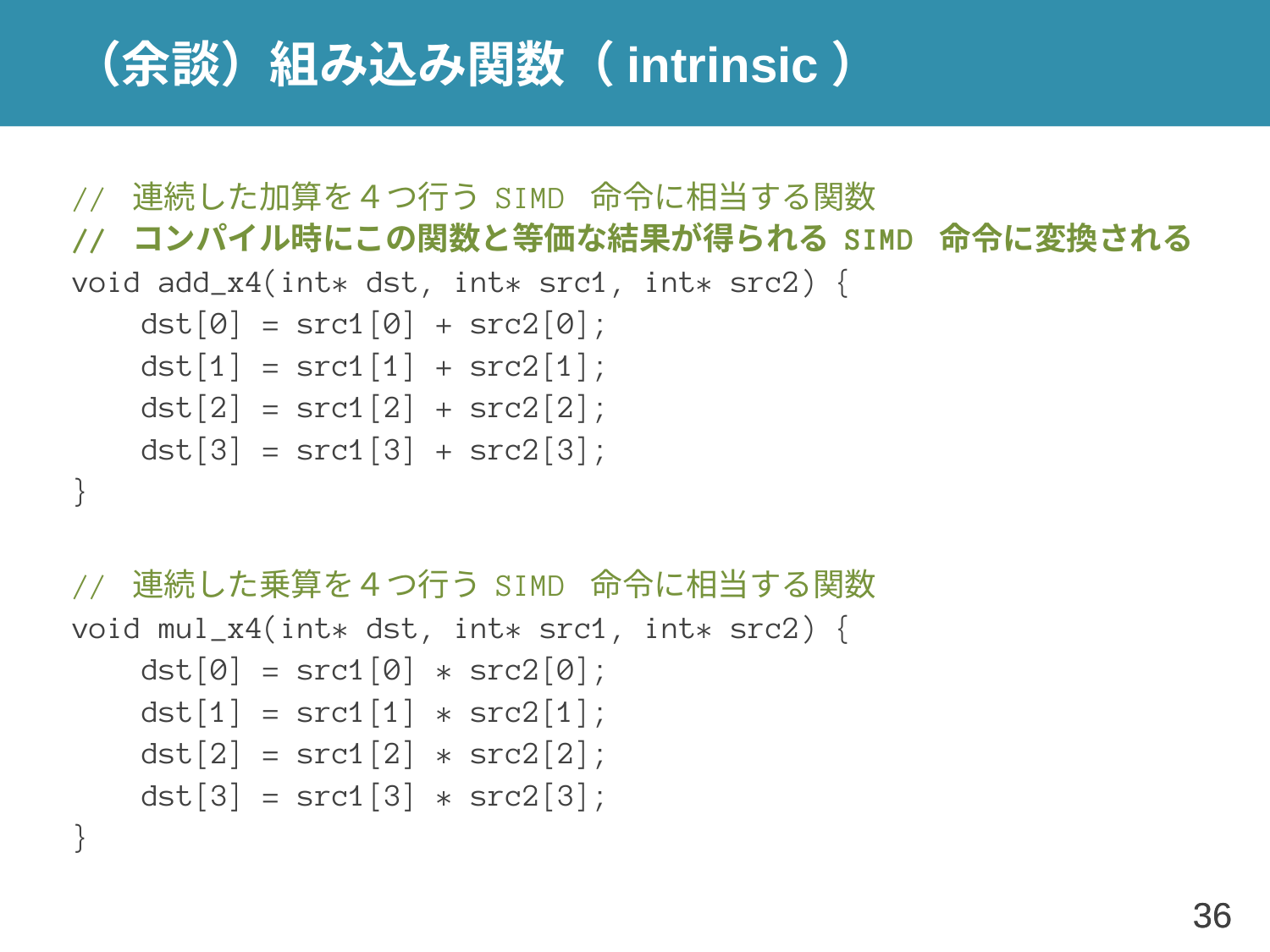

# （余談）組み込み関数（intrinsic）
// 連続した加算を４つ行う SIMD 命令に相当する関数
// コンパイル時にこの関数と等価な結果が得られる SIMD 命令に変換される
void add_x4(int* dst, int* src1, int* src2) {
    dst[0] = src1[0] + src2[0];
    dst[1] = src1[1] + src2[1];
    dst[2] = src1[2] + src2[2];
    dst[3] = src1[3] + src2[3];
}
// 連続した乗算を４つ行う SIMD 命令に相当する関数
void mul_x4(int* dst, int* src1, int* src2) {
    dst[0] = src1[0] * src2[0];
    dst[1] = src1[1] * src2[1];
    dst[2] = src1[2] * src2[2];
    dst[3] = src1[3] * src2[3];
}